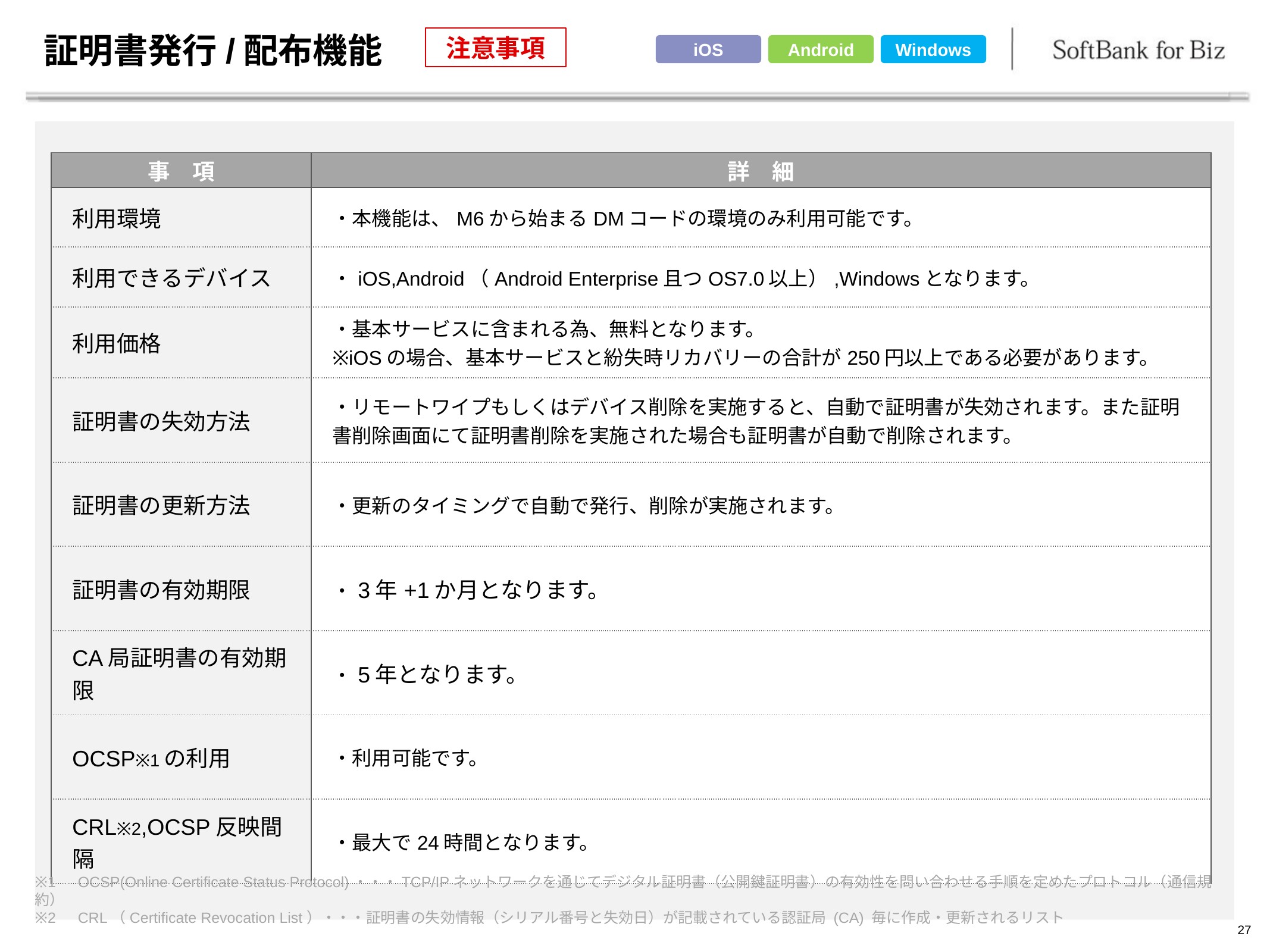

# 証明書発行/配布機能
注意事項
iOS
Android
Windows
| 事　項 | 詳　細 |
| --- | --- |
| 利用環境 | ・本機能は、M6から始まるDMコードの環境のみ利用可能です。 |
| 利用できるデバイス | ・iOS,Android（Android Enterprise且つOS7.0以上）,Windowsとなります。 |
| 利用価格 | ・基本サービスに含まれる為、無料となります。 ※iOSの場合、基本サービスと紛失時リカバリーの合計が250円以上である必要があります。 |
| 証明書の失効方法 | ・リモートワイプもしくはデバイス削除を実施すると、自動で証明書が失効されます。また証明書削除画面にて証明書削除を実施された場合も証明書が自動で削除されます。 |
| 証明書の更新方法 | ・更新のタイミングで自動で発行、削除が実施されます。 |
| 証明書の有効期限 | ・3年+1か月となります。 |
| CA局証明書の有効期限 | ・5年となります。 |
| OCSP※1の利用 | ・利用可能です。 |
| CRL※2,OCSP反映間隔 | ・最大で24時間となります。 |
※1　OCSP(Online Certificate Status Protocol)・・・TCP/IPネットワークを通じてデジタル証明書（公開鍵証明書）の有効性を問い合わせる手順を定めたプロトコル（通信規約）
※2　CRL（Certificate Revocation List）・・・証明書の失効情報（シリアル番号と失効日）が記載されている認証局 (CA) 毎に作成・更新されるリスト
27